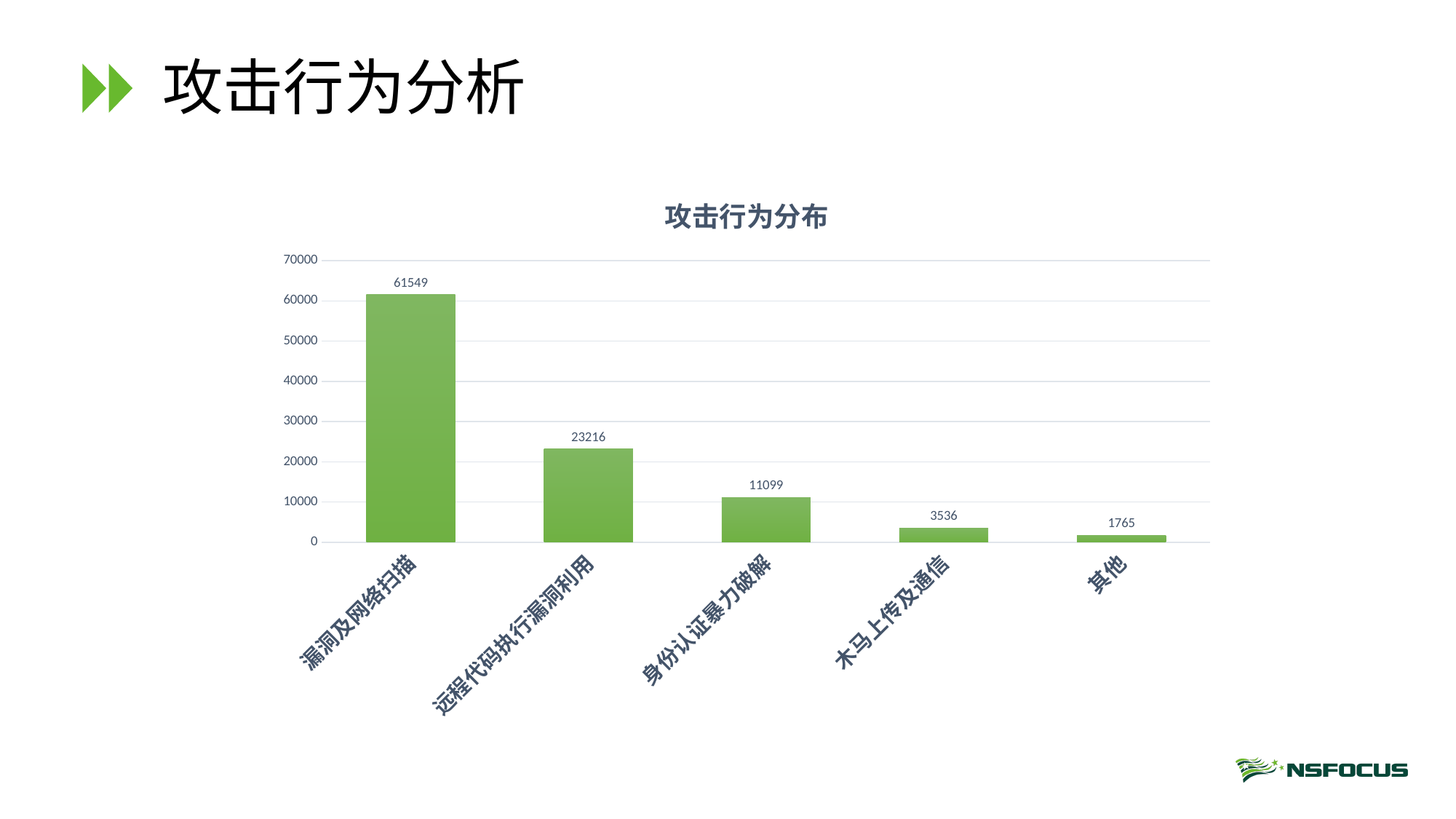

# 攻击行为分析

### Chart:

| Category | 攻击行为分布 |
|---|---|
| 漏洞及网络扫描 | 61549.0 |
| 远程代码执行漏洞利用 | 23216.0 |
| 身份认证暴力破解 | 11099.0 |
| 木马上传及通信 | 3536.0 |
| 其他 | 1765.0 |